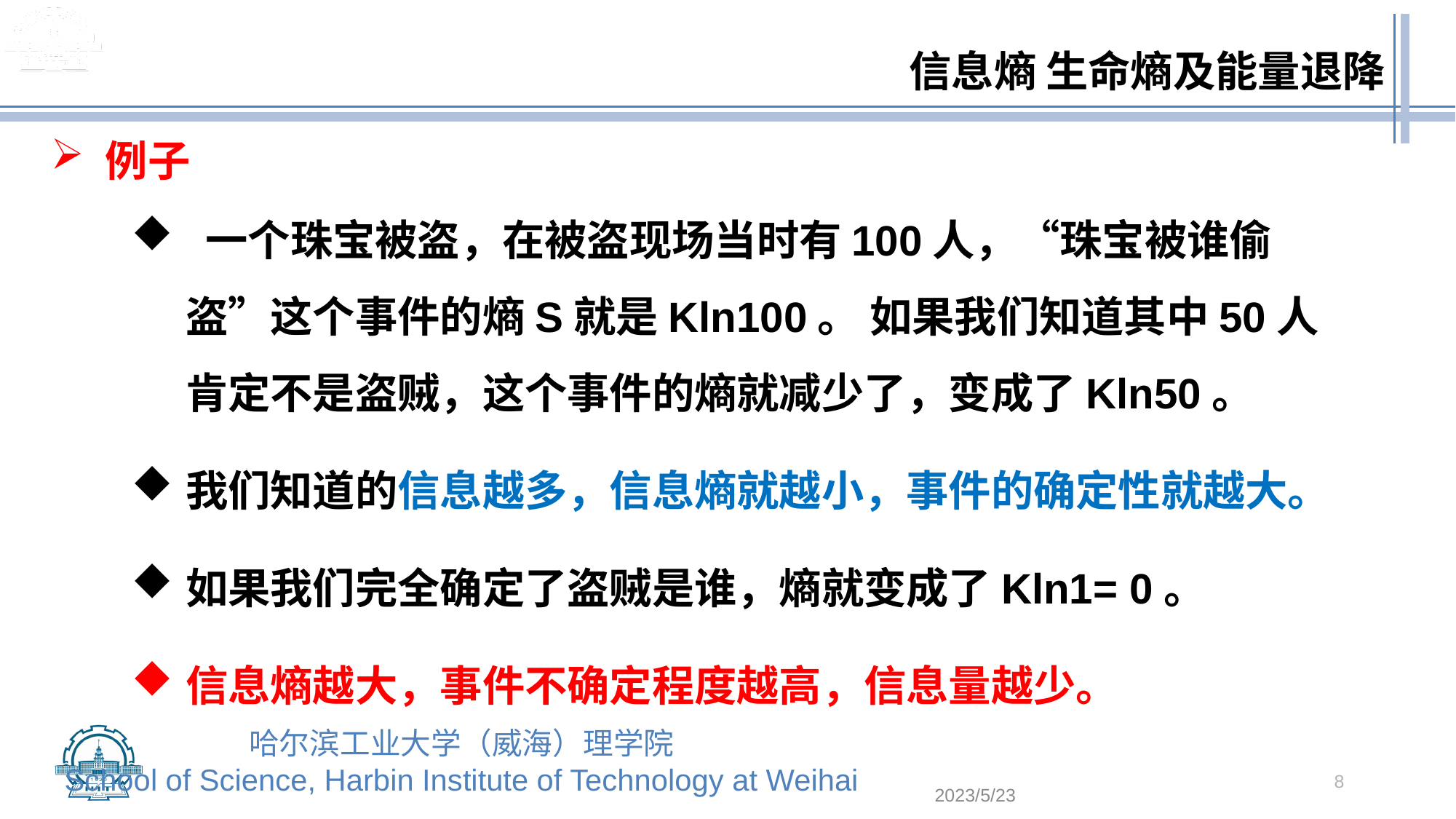

例子
 一个珠宝被盗，在被盗现场当时有100人，“珠宝被谁偷盗”这个事件的熵S就是Kln100。 如果我们知道其中50人肯定不是盗贼，这个事件的熵就减少了，变成了Kln50。
我们知道的信息越多，信息熵就越小，事件的确定性就越大。
如果我们完全确定了盗贼是谁，熵就变成了Kln1= 0。
信息熵越大，事件不确定程度越高，信息量越少。
8
2023/5/23